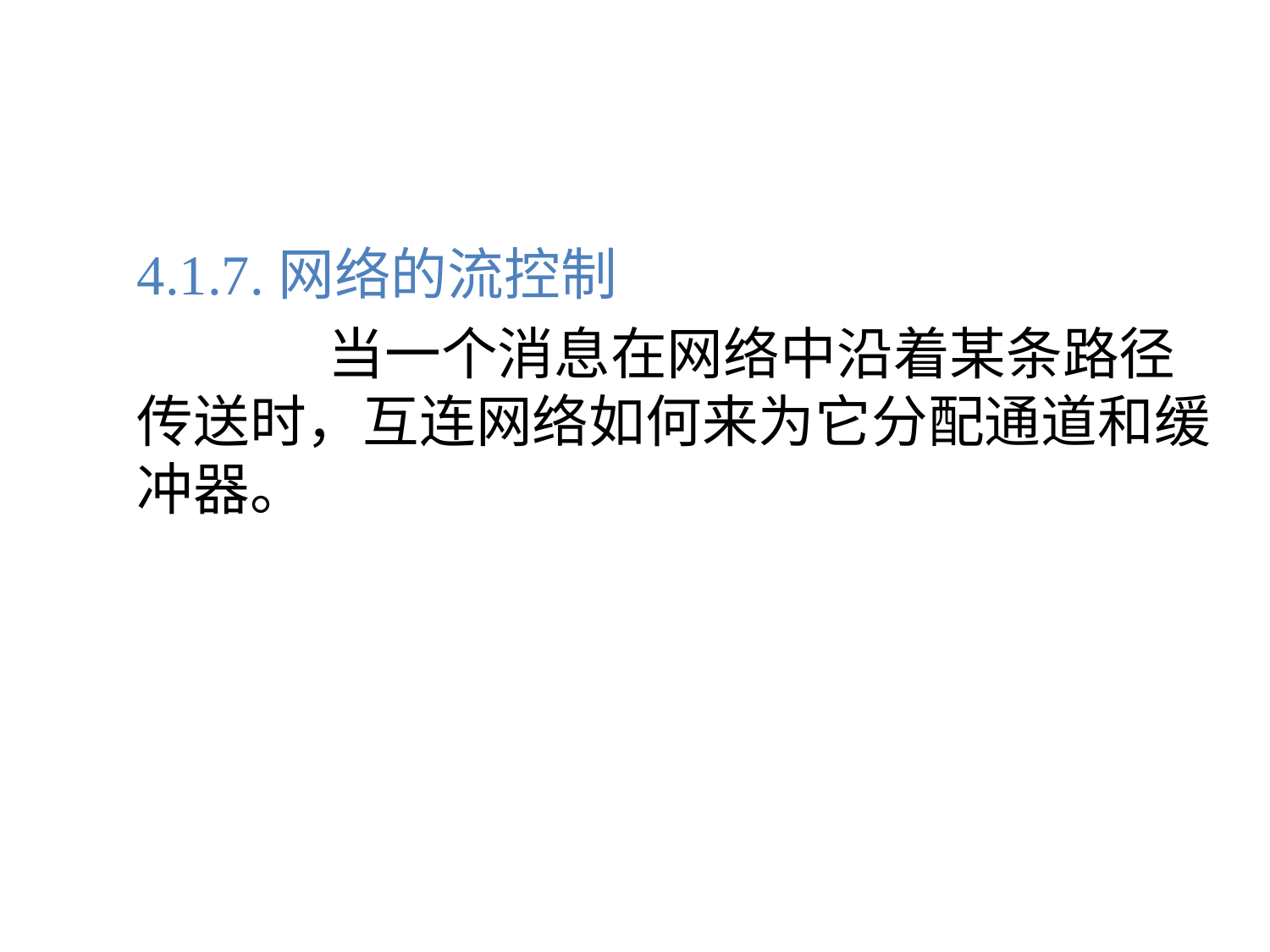

4.1.7.网络的流控制
		    当一个消息在网络中沿着某条路径传送时，互连网络如何来为它分配通道和缓冲器。